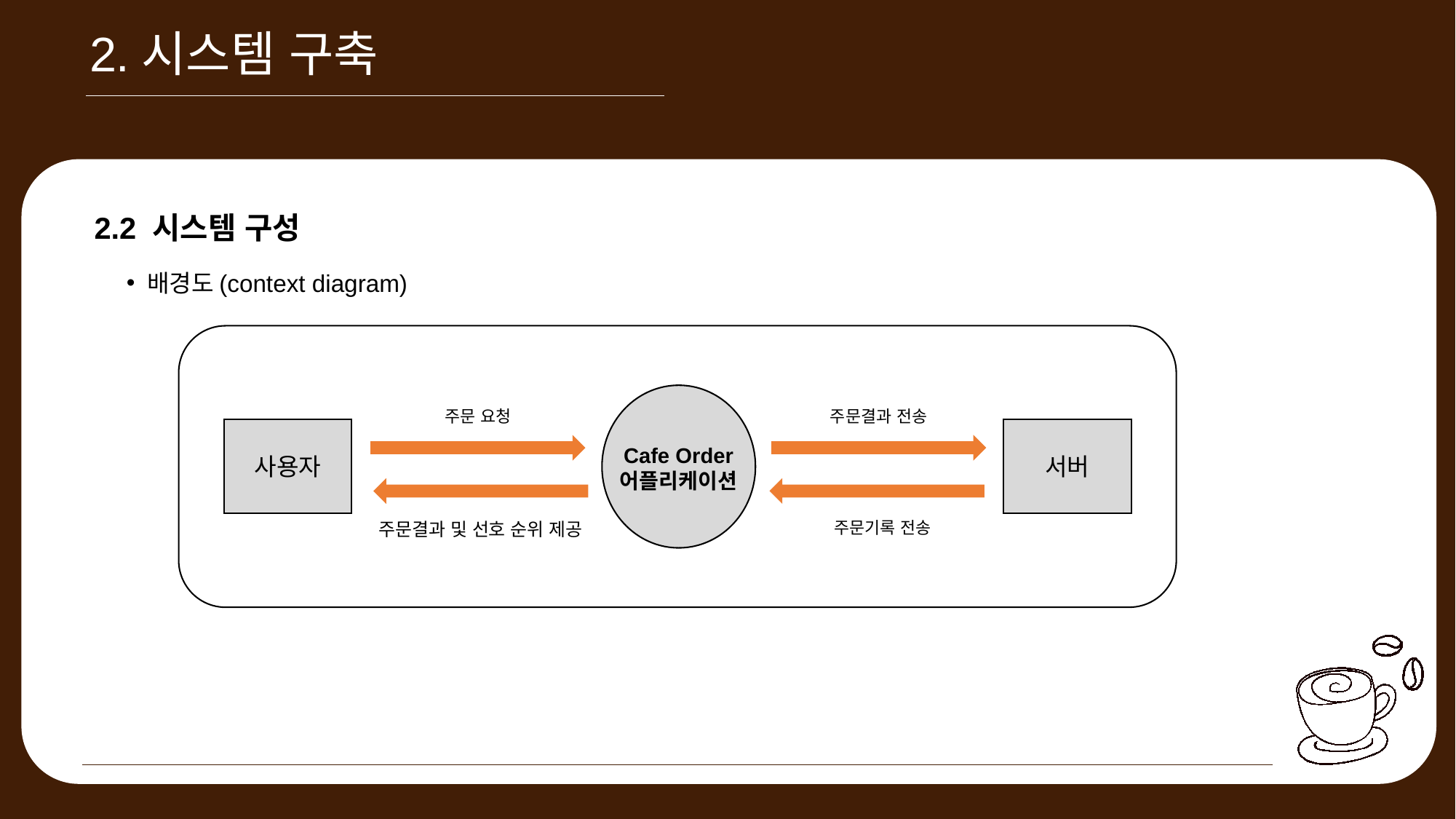

2.시스템 구축

2.2 시스템 구성
배경도(context diagram)

Cafe Order
어플리케이션
개발환경
주문 요청
주문결과 전송
사용자
서버

주문결과 및 선호 순위 제공
주문기록 전송